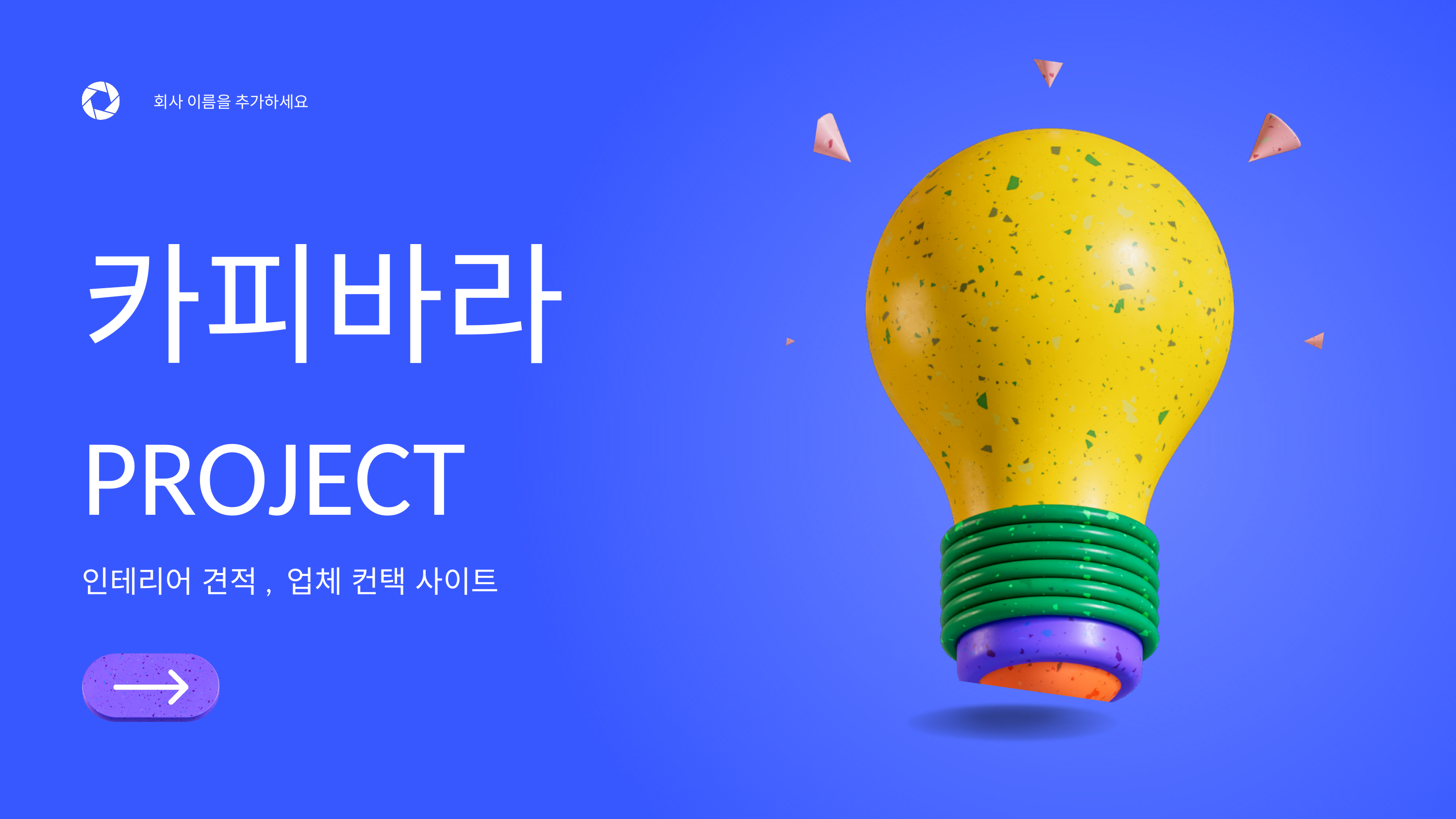

회사 이름을 추가하세요
카피바라
PROJECT
인테리어 견적, 업체 컨택 사이트